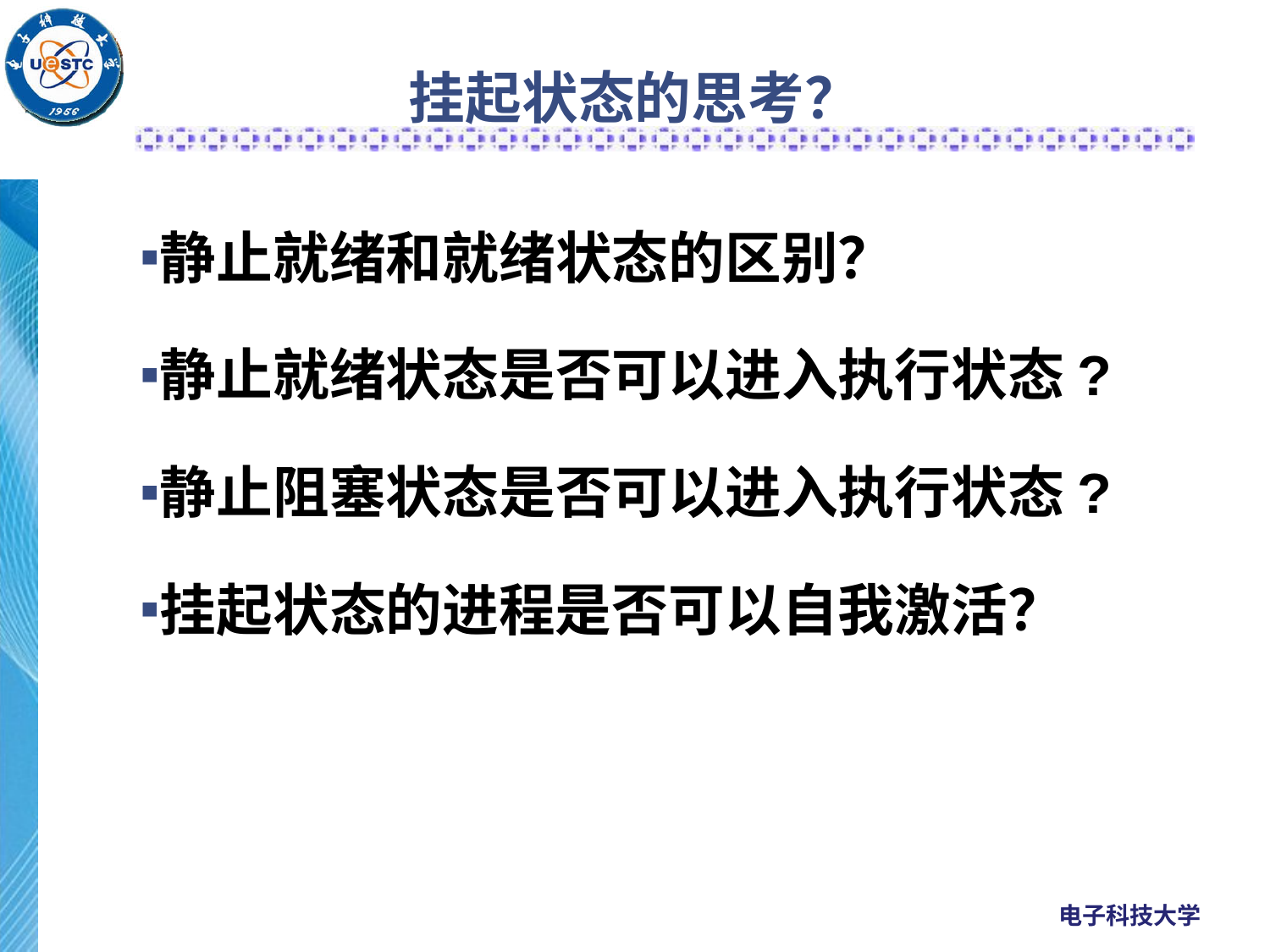

# 挂起状态的思考？
静止就绪和就绪状态的区别？
静止就绪状态是否可以进入执行状态?
静止阻塞状态是否可以进入执行状态?
挂起状态的进程是否可以自我激活？